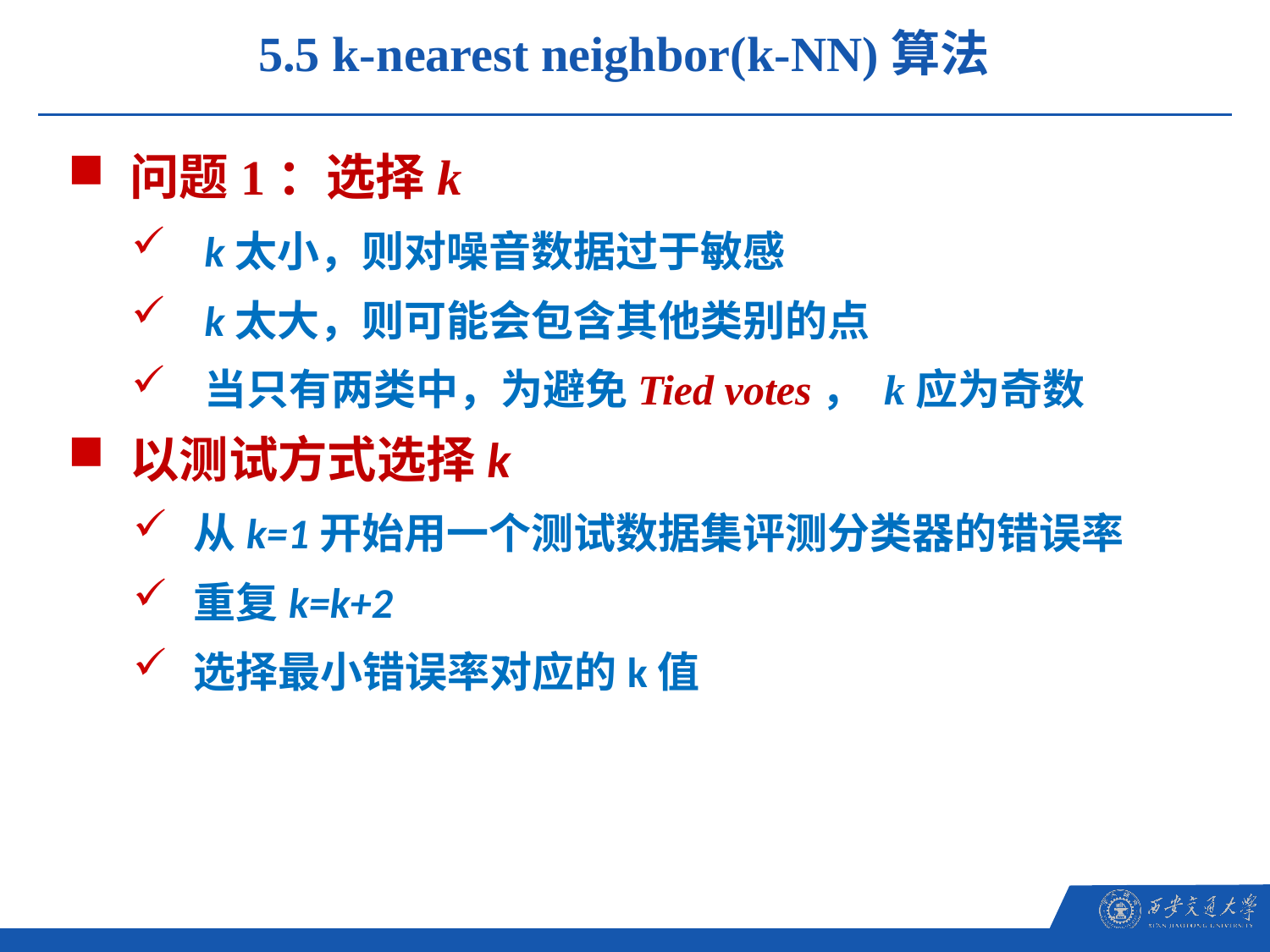

5.5 k-nearest neighbor(k-NN)算法
问题1：选择k
k太小，则对噪音数据过于敏感
k太大，则可能会包含其他类别的点
当只有两类中，为避免Tied votes， k应为奇数
以测试方式选择k
从k=1开始用一个测试数据集评测分类器的错误率
重复k=k+2
选择最小错误率对应的k值